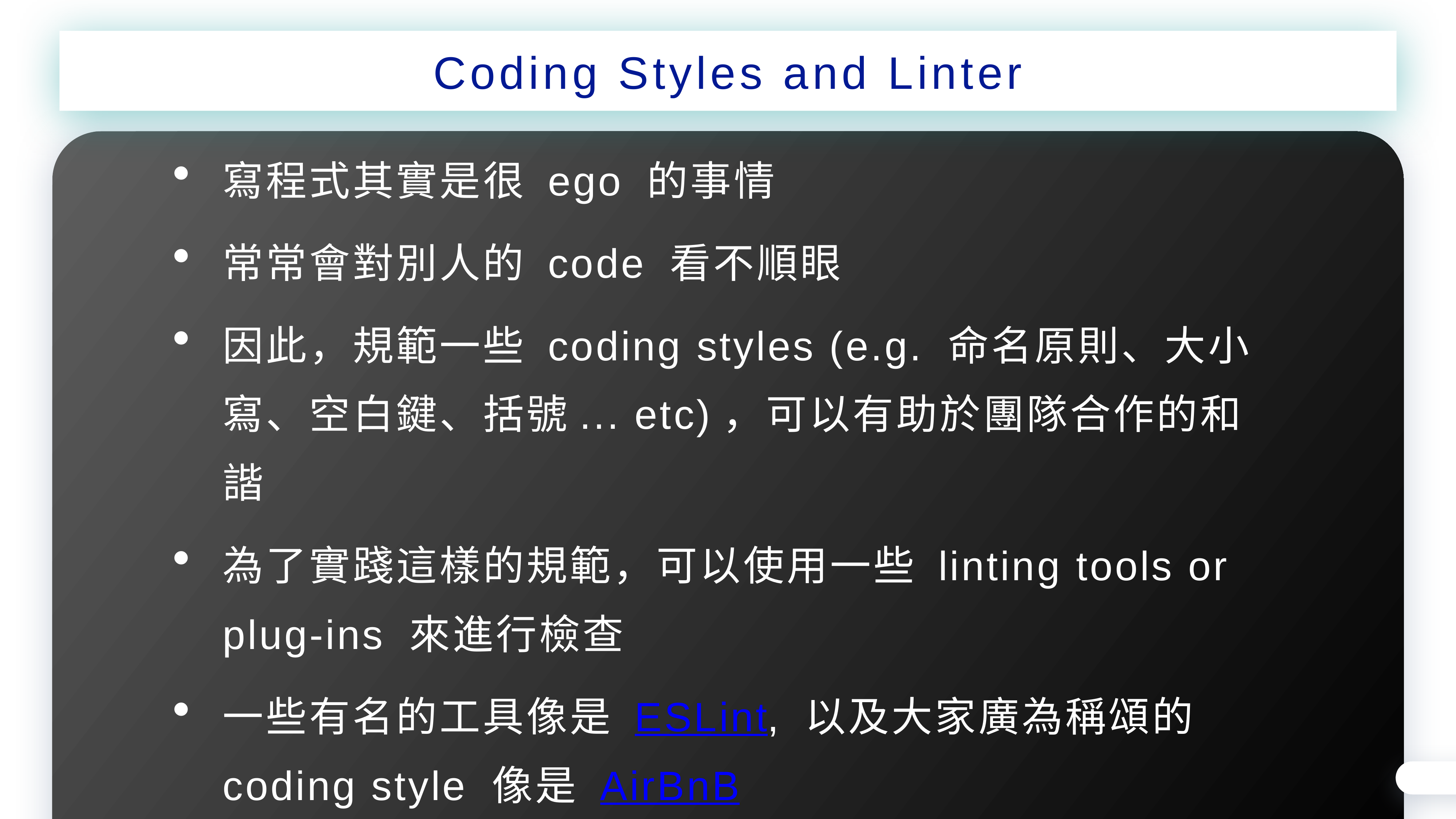

Coding Styles and Linter
寫程式其實是很 ego 的事情
常常會對別人的 code 看不順眼
因此，規範一些 coding styles (e.g. 命名原則、大小寫、空白鍵、括號... etc)，可以有助於團隊合作的和諧
為了實踐這樣的規範，可以使用一些 linting tools or plug-ins 來進行檢查
一些有名的工具像是 ESLint, 以及大家廣為稱頌的 coding style 像是 AirBnB
71